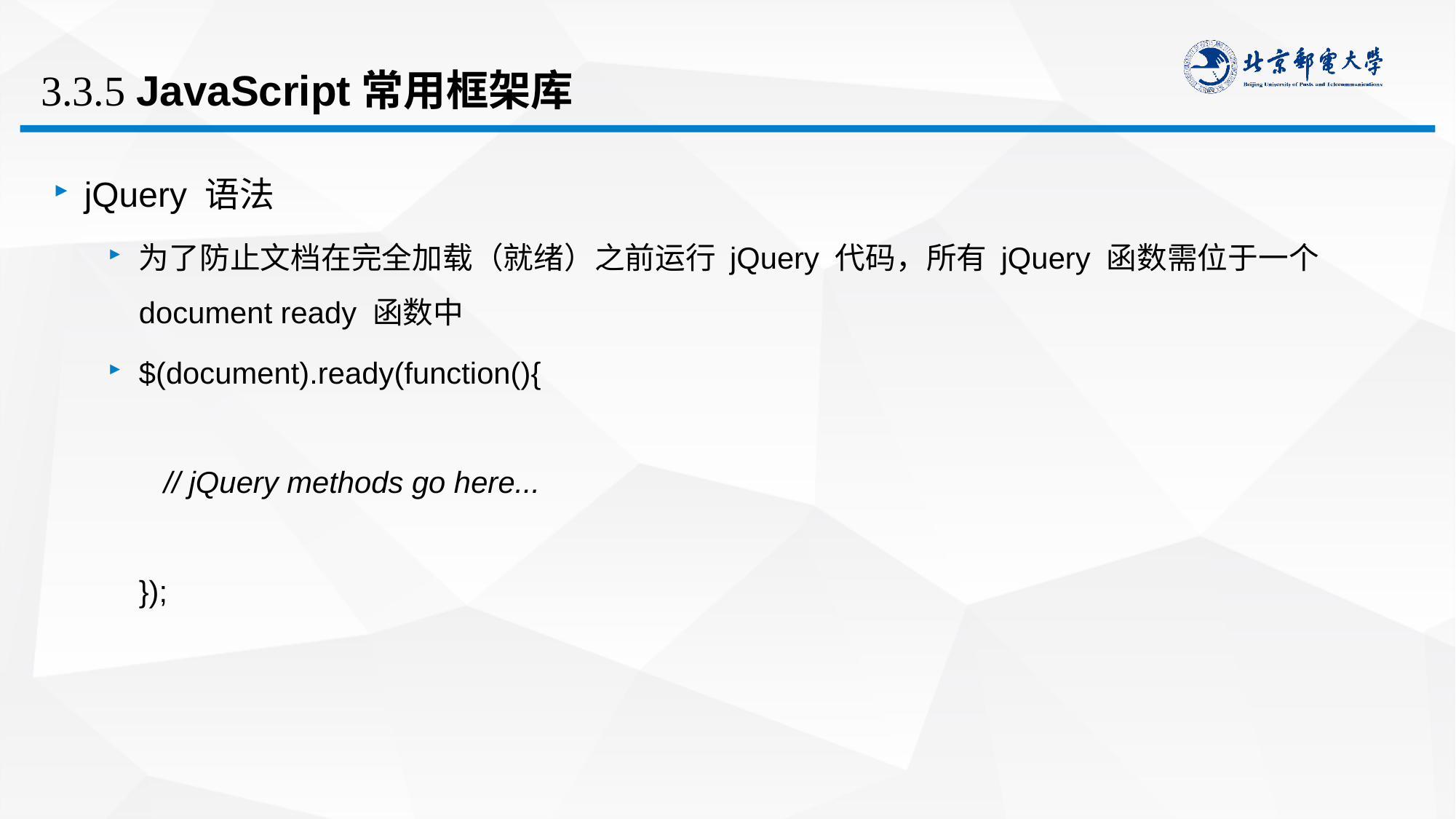

# 3.3.5 JavaScript常用框架库
jQuery 语法
为了防止文档在完全加载（就绪）之前运行 jQuery 代码，所有 jQuery 函数需位于一个 document ready 函数中
$(document).ready(function(){
   // jQuery methods go here...
});